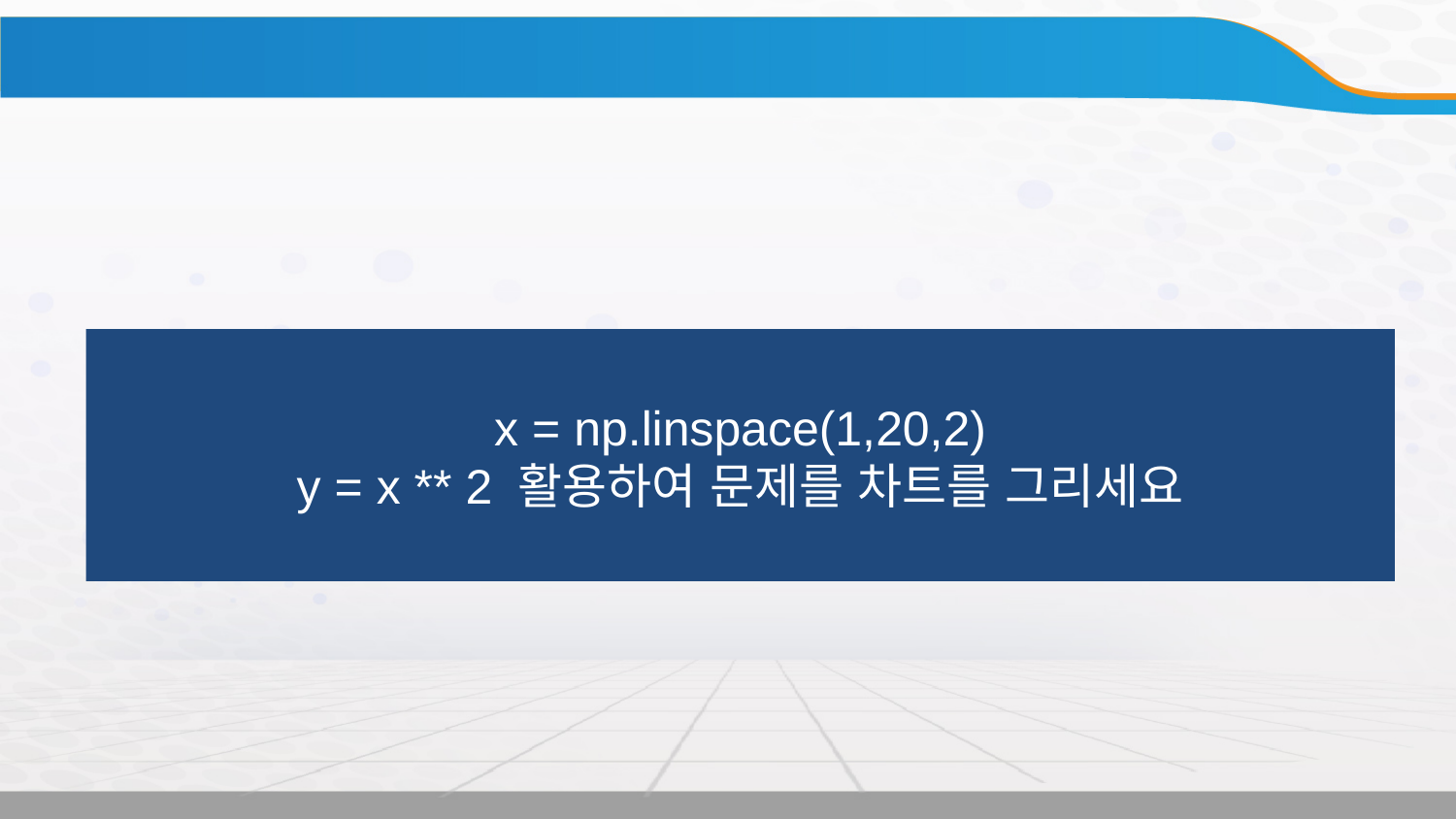

실습
x = np.linspace(1,20,2)
y = x ** 2 활용하여 문제를 차트를 그리세요